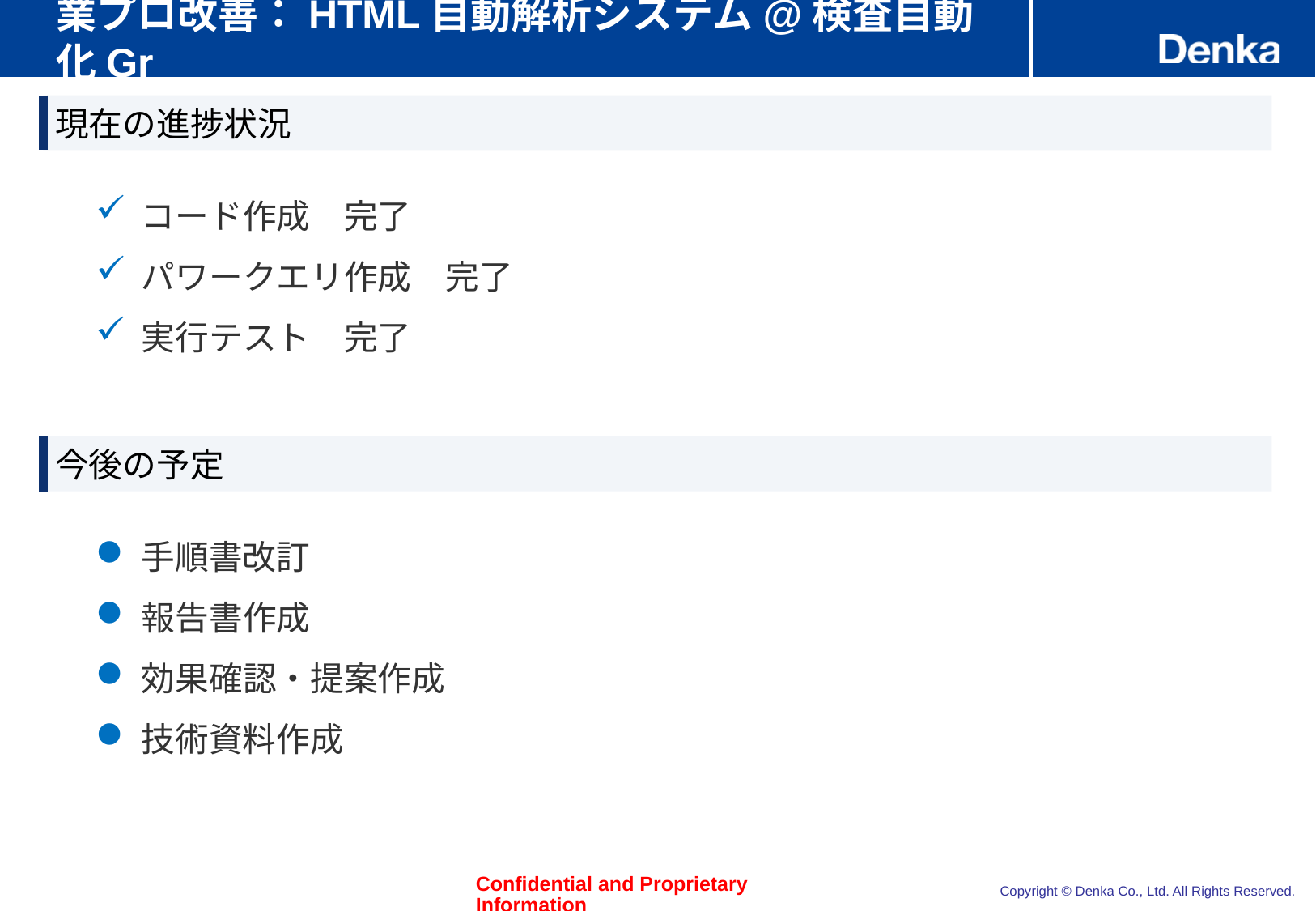

# 業プロ改善：HTML自動解析システム@検査自動化Gr
現在の進捗状況

コード作成　完了
パワークエリ作成　完了
実行テスト　完了
今後の予定

手順書改訂
報告書作成
効果確認・提案作成
技術資料作成